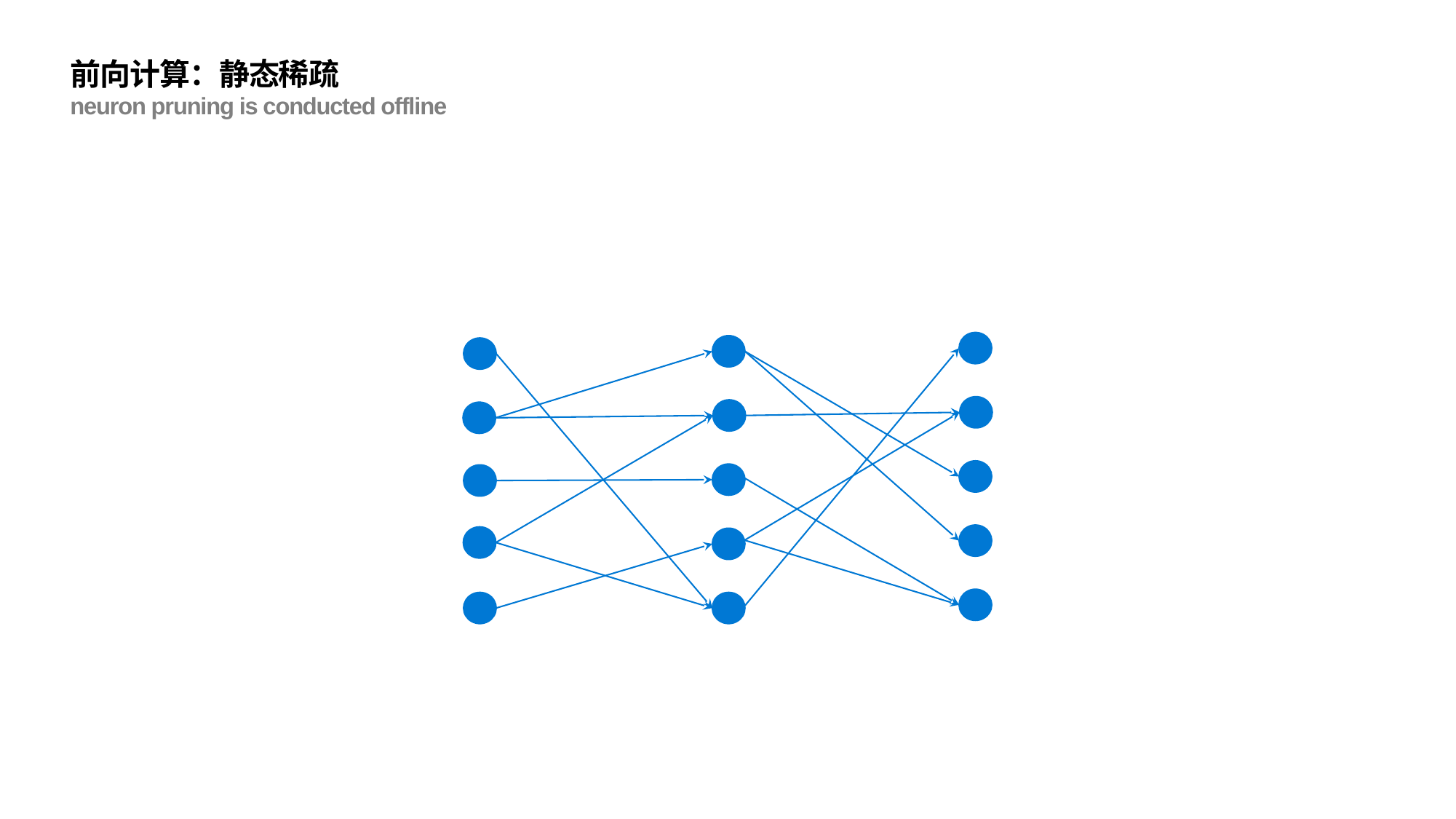

66
# 前向计算：静态稀疏 neuron pruning is conducted offline